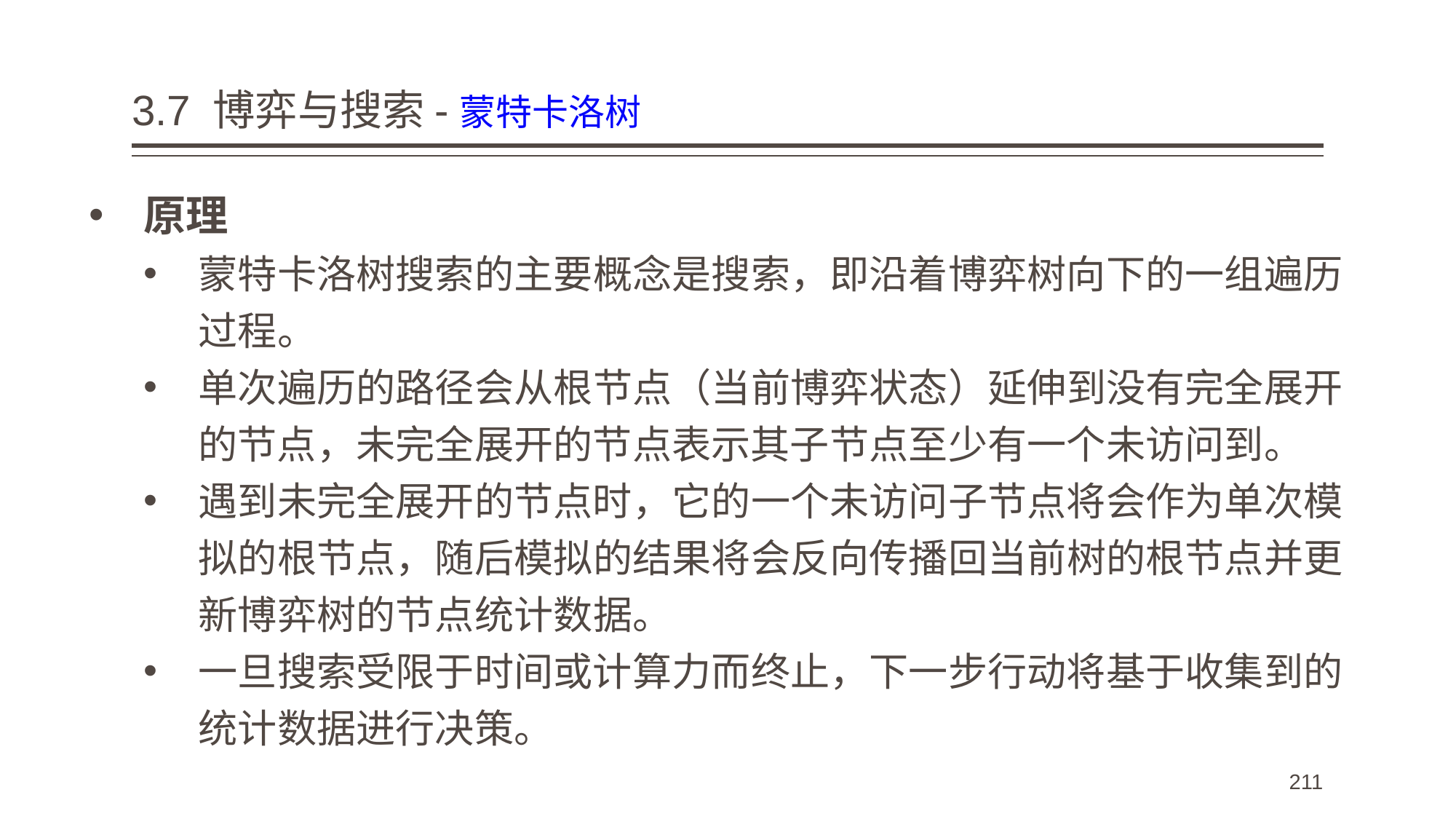

# 3.7 博弈与搜索-蒙特卡洛树
原理
蒙特卡洛树搜索的主要概念是搜索，即沿着博弈树向下的一组遍历过程。
单次遍历的路径会从根节点（当前博弈状态）延伸到没有完全展开的节点，未完全展开的节点表示其子节点至少有一个未访问到。
遇到未完全展开的节点时，它的一个未访问子节点将会作为单次模拟的根节点，随后模拟的结果将会反向传播回当前树的根节点并更新博弈树的节点统计数据。
一旦搜索受限于时间或计算力而终止，下一步行动将基于收集到的统计数据进行决策。
211